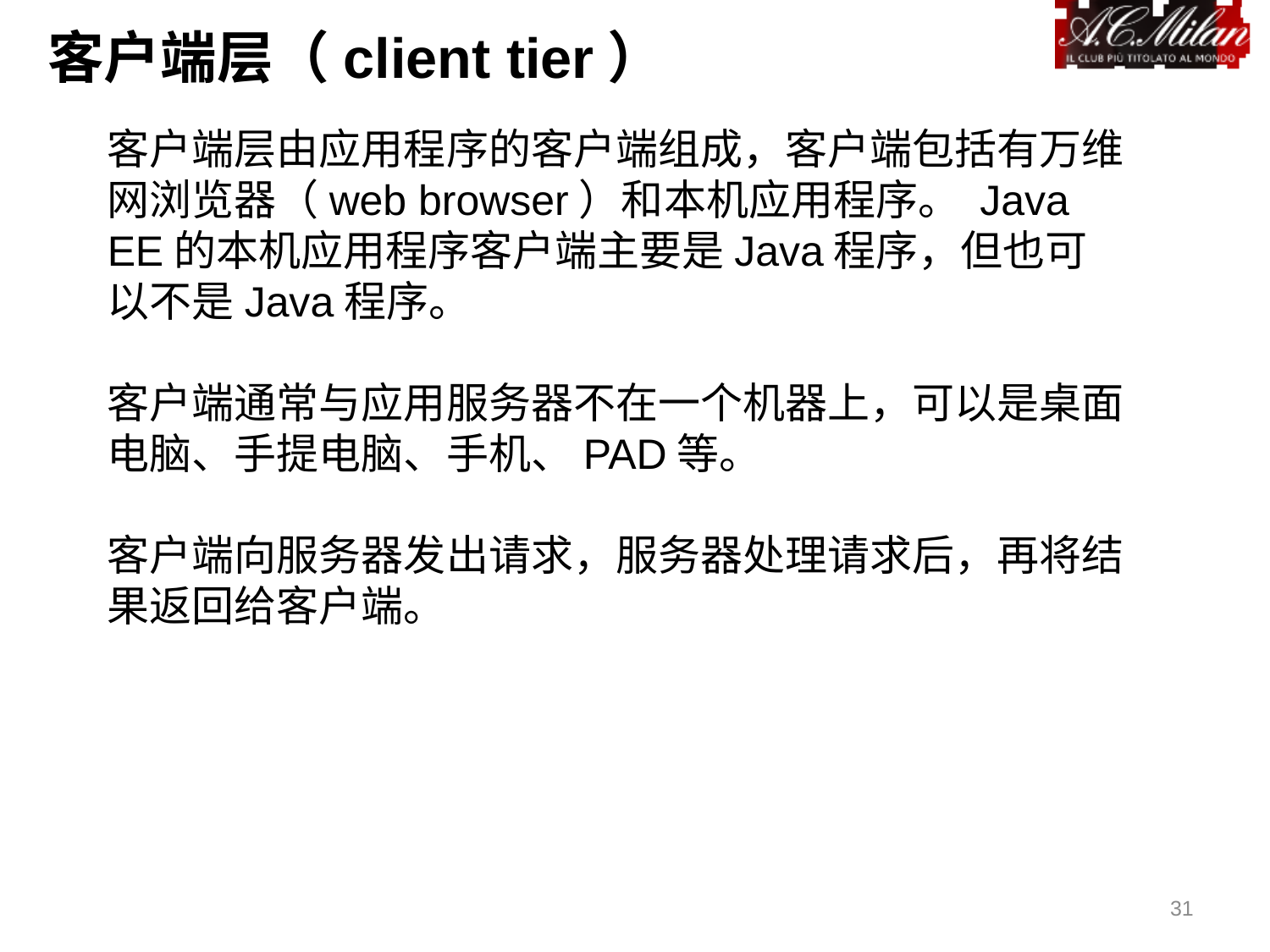

客户端层（client tier）

客户端层由应用程序的客户端组成，客户端包括有万维网浏览器（web browser）和本机应用程序。 Java EE的本机应用程序客户端主要是Java程序，但也可以不是Java程序。

客户端通常与应用服务器不在一个机器上，可以是桌面电脑、手提电脑、手机、PAD等。

客户端向服务器发出请求，服务器处理请求后，再将结果返回给客户端。
31